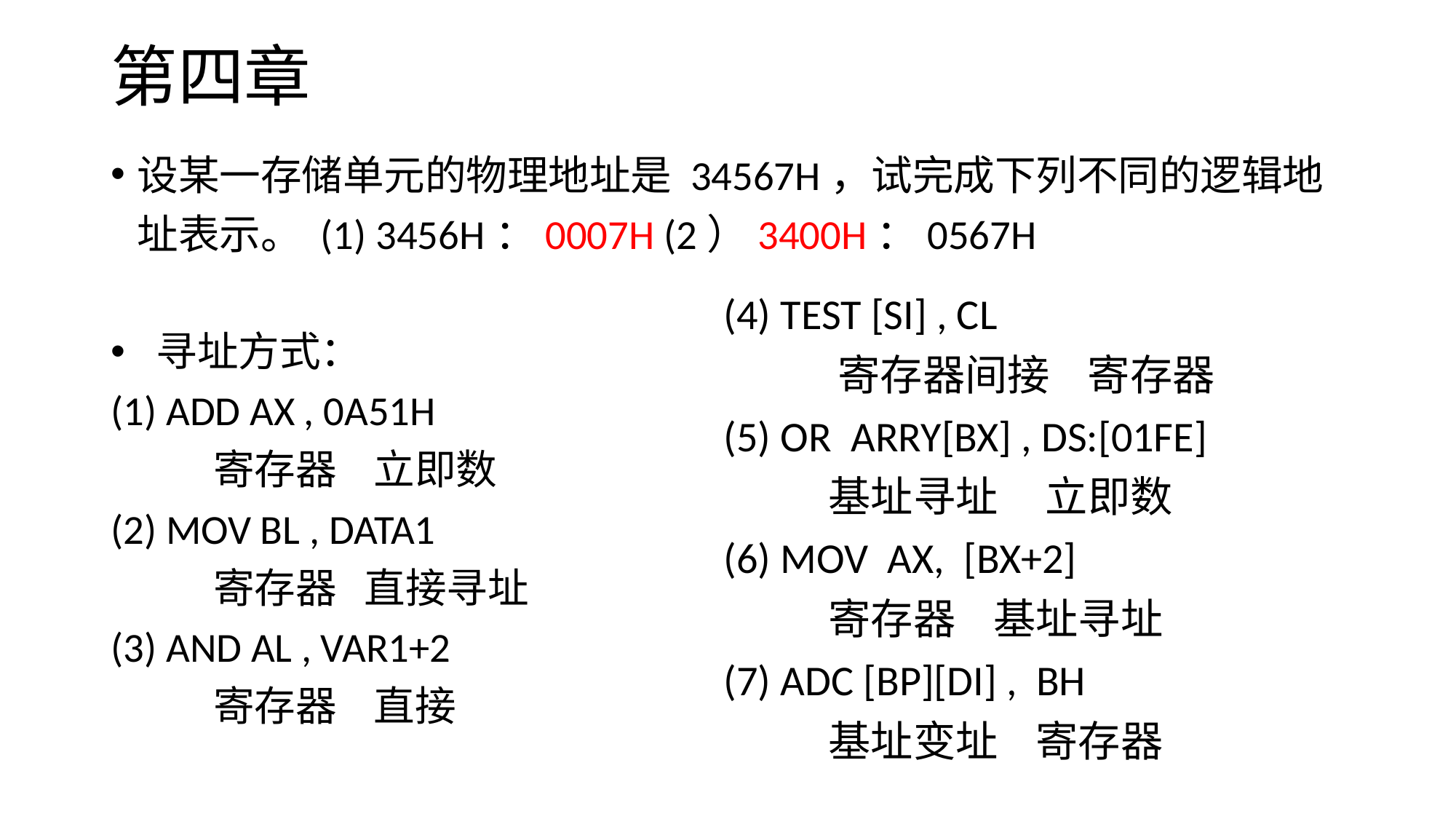

# 第四章
设某一存储单元的物理地址是 34567H，试完成下列不同的逻辑地址表示。 (1) 3456H：0007H (2）3400H：0567H

 寻址方式：
(1) ADD AX , 0A51H
          寄存器    立即数
(2) MOV BL , DATA1
          寄存器   直接寻址
(3) AND AL , VAR1+2
          寄存器    直接
(4) TEST [SI] , CL
           寄存器间接    寄存器
(5) OR  ARRY[BX] , DS:[01FE]
          基址寻址     立即数
(6) MOV  AX,  [BX+2]
          寄存器    基址寻址
(7) ADC [BP][DI] ,  BH
          基址变址    寄存器